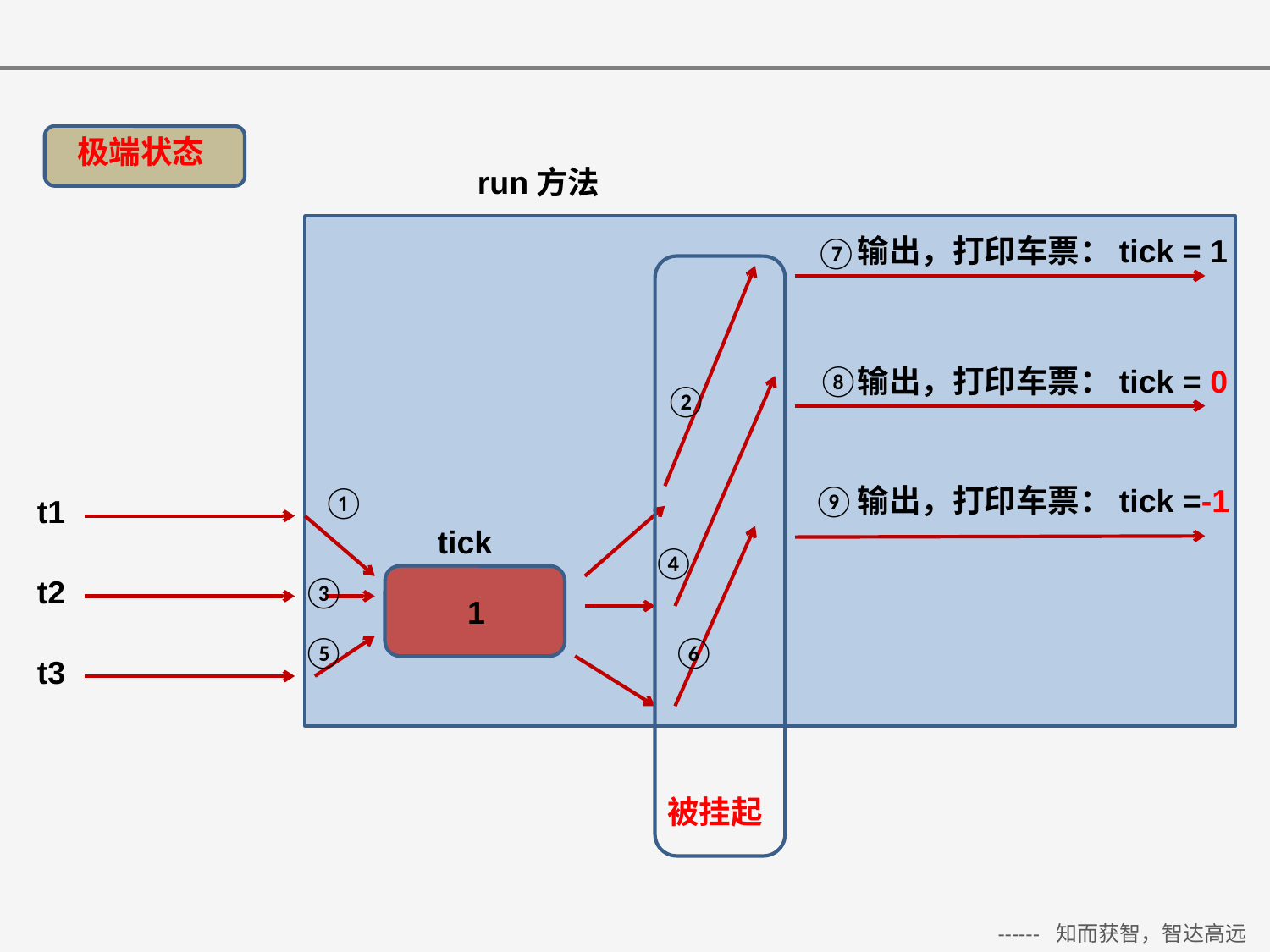

极端状态
run方法

输出，打印车票：tick = 1
⑦

⑧
输出，打印车票：tick = 0
②
⑨
输出，打印车票：tick =-1
①
t1
tick
④
t2
③

1
⑤
⑥
t3
被挂起